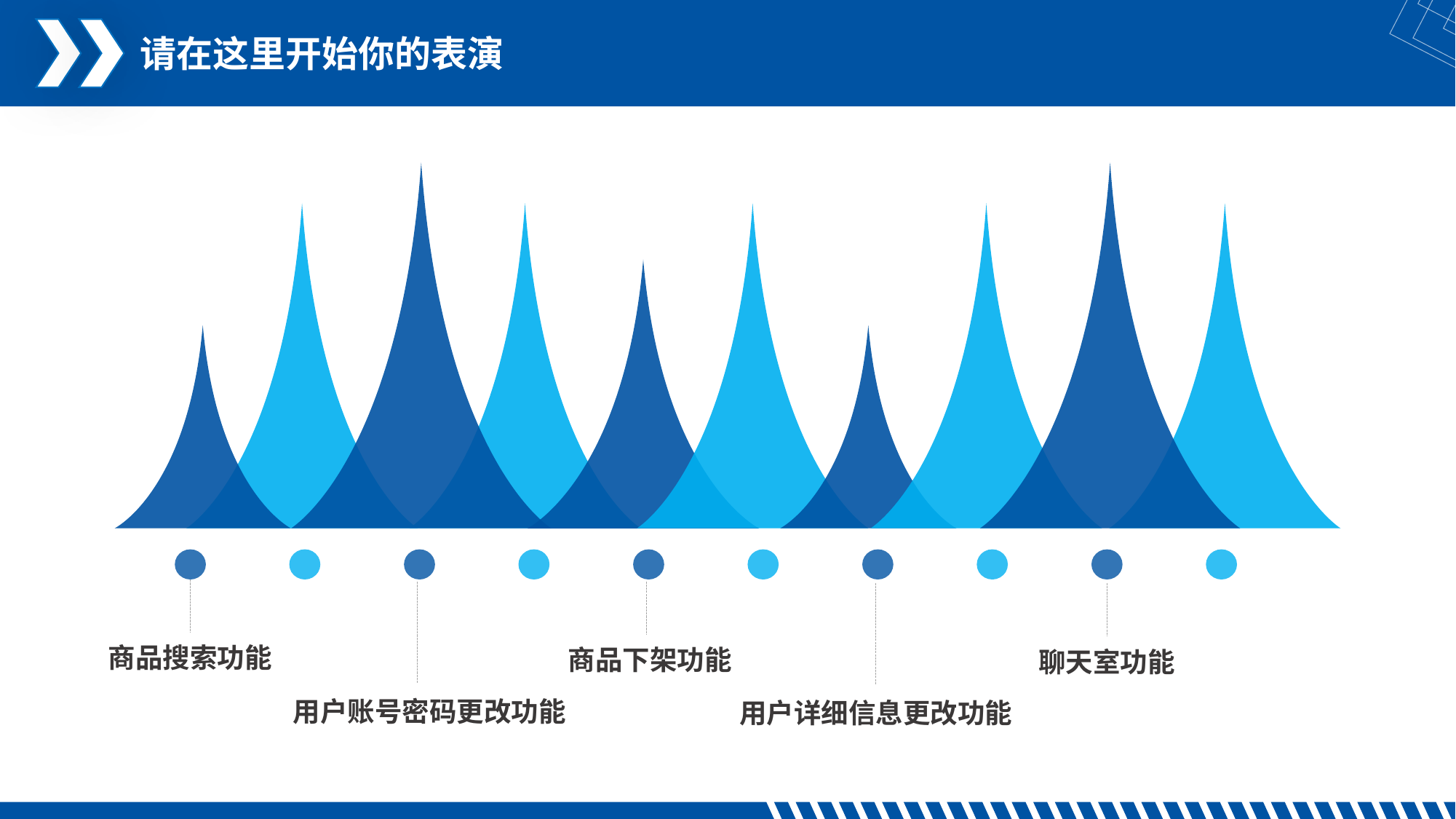

请在这里开始你的表演

商品搜索功能
用户账号密码更改功能
商品下架功能
聊天室功能
用户详细信息更改功能